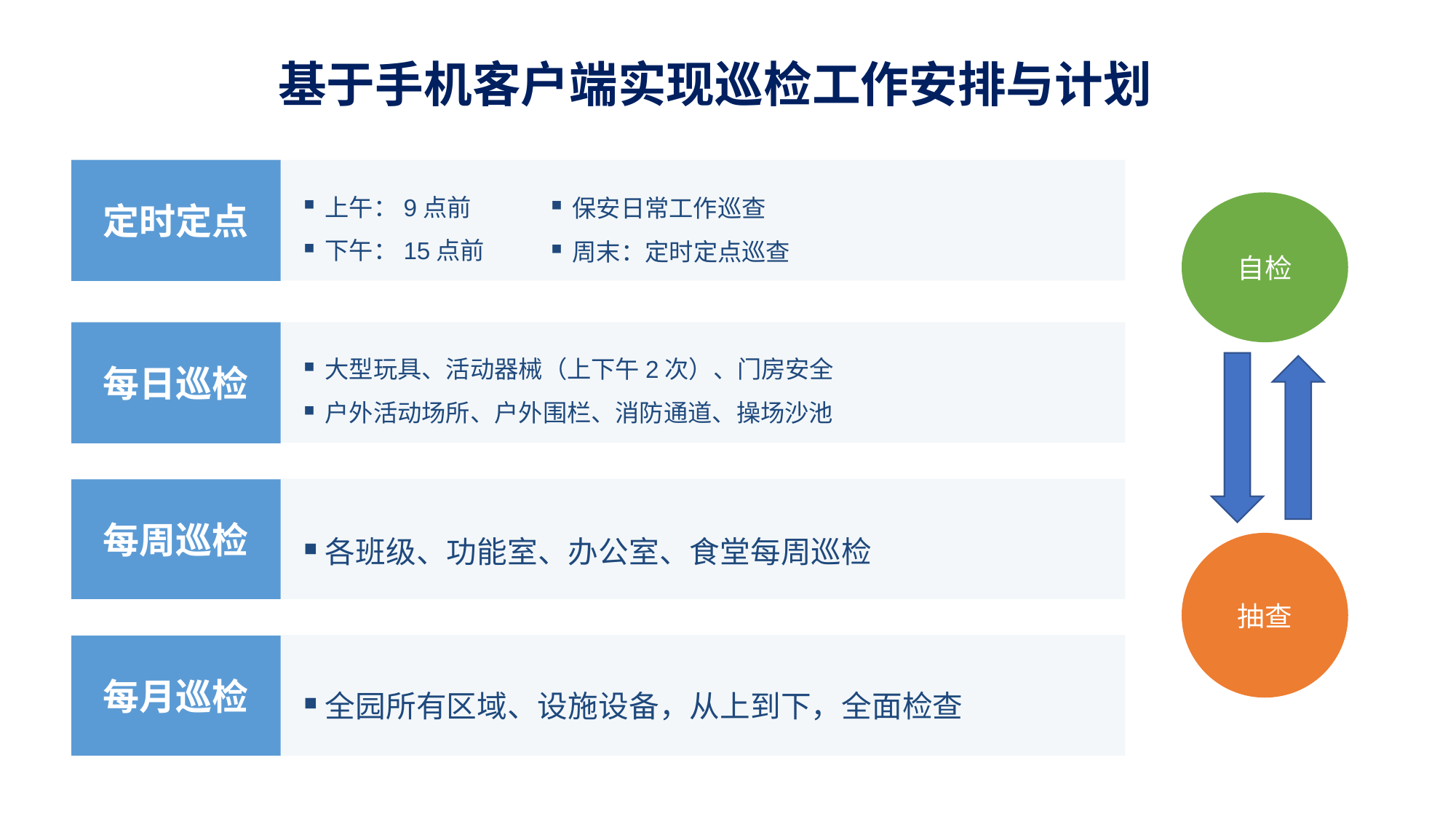

基于手机客户端实现巡检工作安排与计划
定时定点

上午：9点前
下午：15点前
保安日常工作巡查
周末：定时定点巡查
自检
每日巡检

大型玩具、活动器械（上下午2次）、门房安全
户外活动场所、户外围栏、消防通道、操场沙池

每周巡检
各班级、功能室、办公室、食堂每周巡检
抽查

每月巡检
全园所有区域、设施设备，从上到下，全面检查